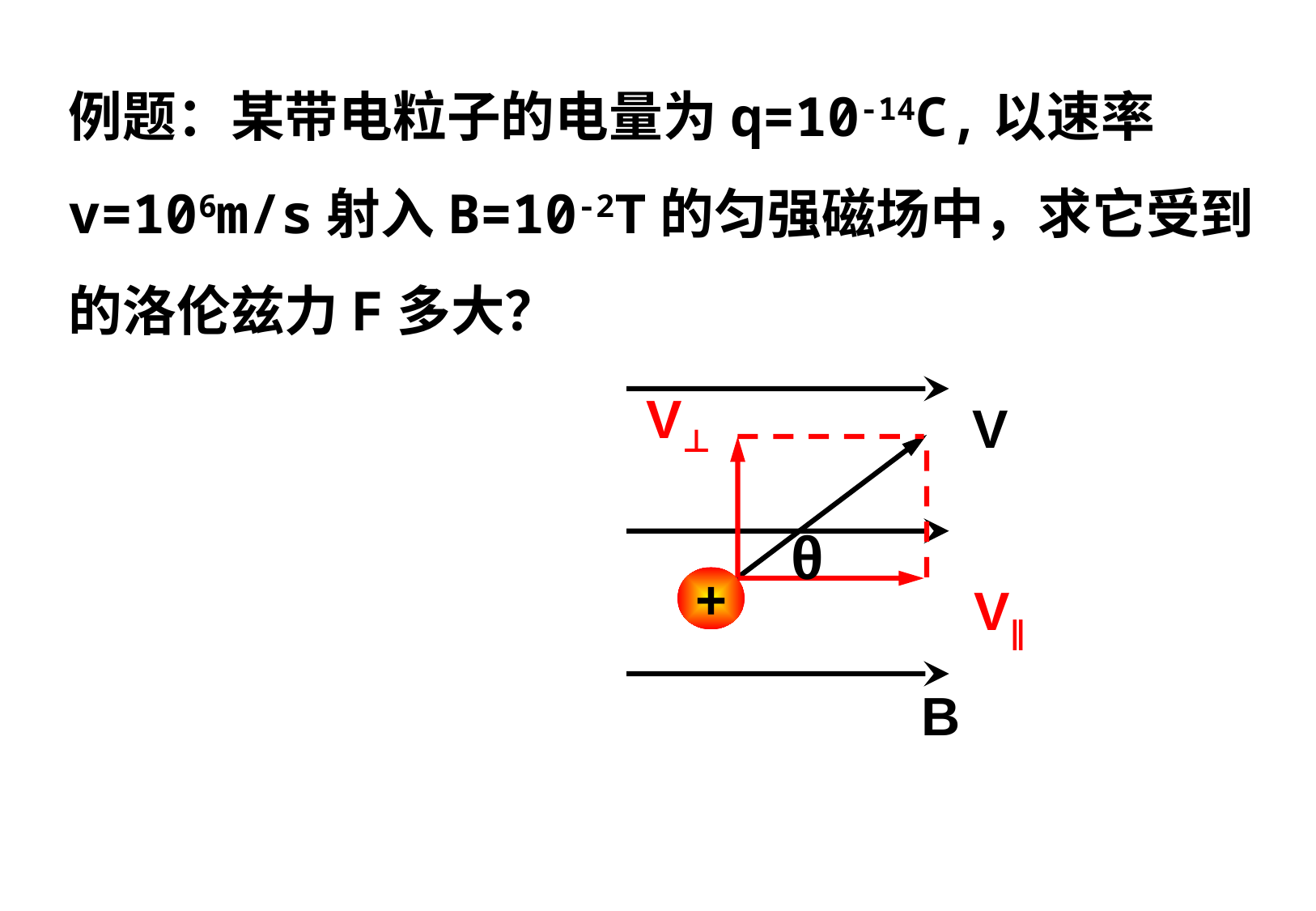

例题：某带电粒子的电量为q=10-14C,以速率v=106m/s射入B=10-2T的匀强磁场中，求它受到的洛伦兹力F多大？
V⊥

V

+

B

θ
V∥